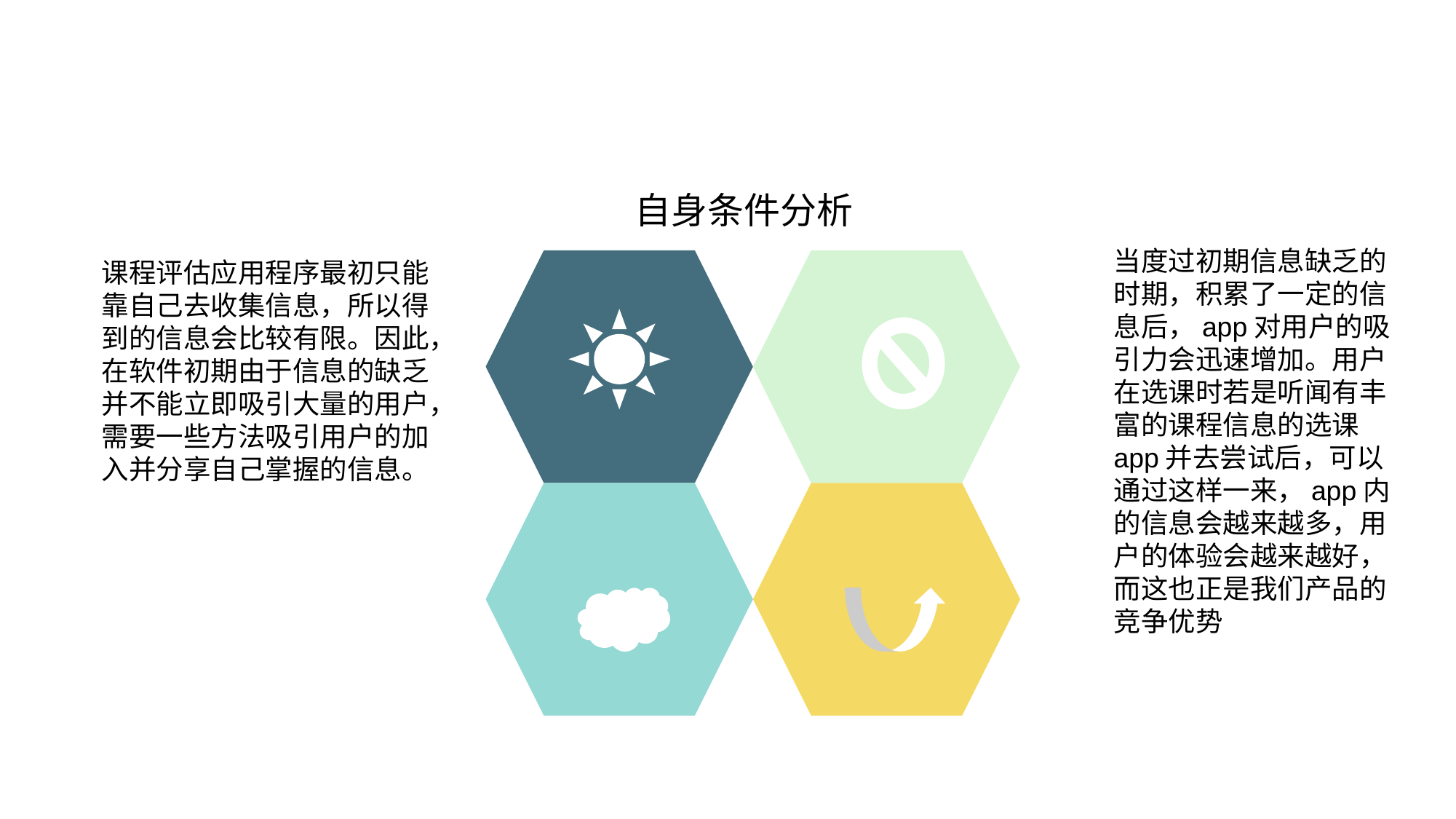

自身条件分析
当度过初期信息缺乏的时期，积累了一定的信息后，app对用户的吸引力会迅速增加。用户在选课时若是听闻有丰富的课程信息的选课app并去尝试后，可以通过这样一来，app内的信息会越来越多，用户的体验会越来越好，而这也正是我们产品的竞争优势
课程评估应用程序最初只能靠自己去收集信息，所以得到的信息会比较有限。因此，在软件初期由于信息的缺乏并不能立即吸引大量的用户，需要一些方法吸引用户的加入并分享自己掌握的信息。